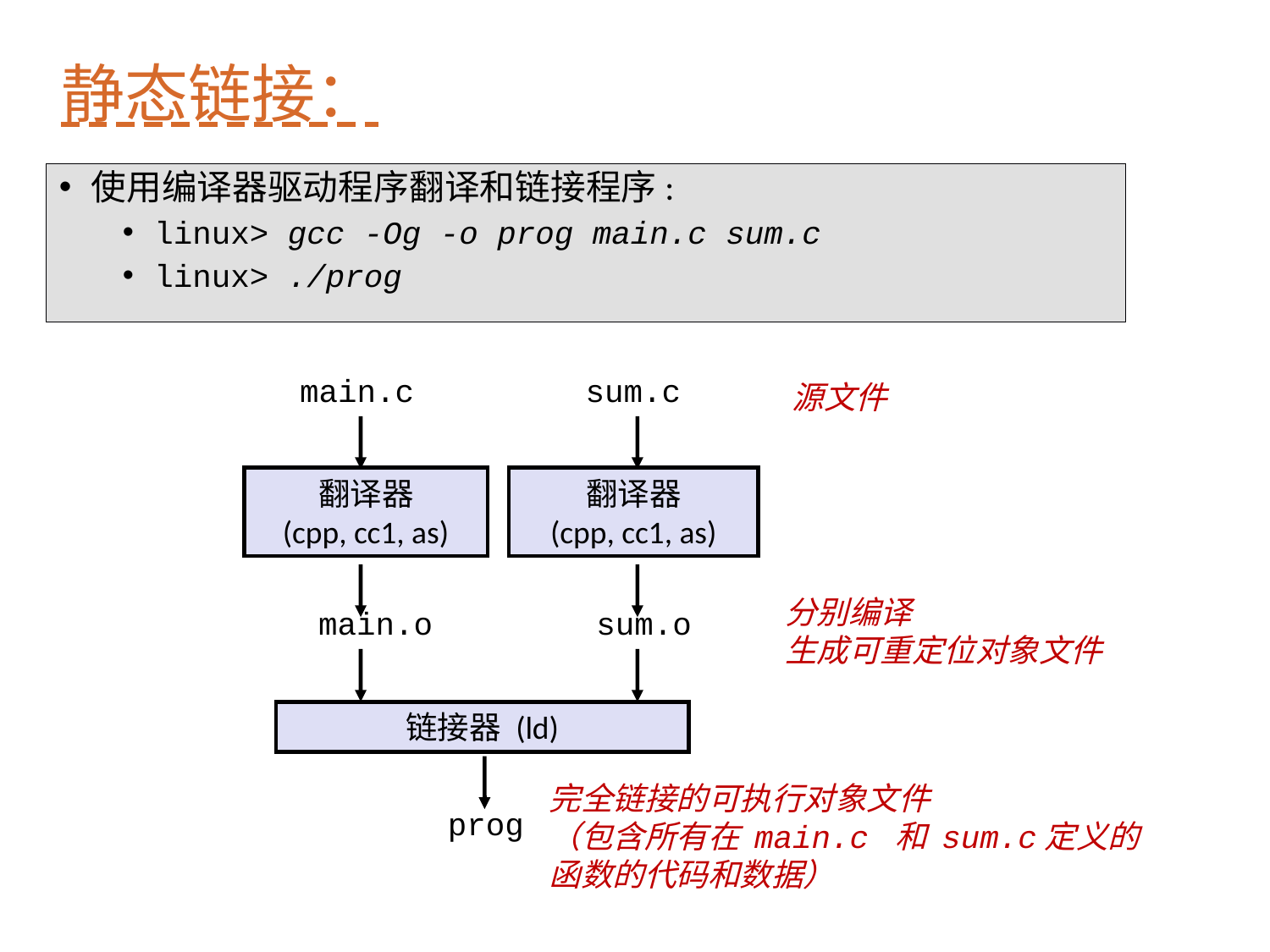

# 静态链接：
使用编译器驱动程序翻译和链接程序:
linux> gcc -Og -o prog main.c sum.c
linux> ./prog
main.c
sum.c
源文件

翻译器
(cpp, cc1, as)
翻译器
(cpp, cc1, as)

分别编译
生成可重定位对象文件
main.o
sum.o

链接器 (ld)

完全链接的可执行对象文件
（包含所有在 main.c 和 sum.c定义的
函数的代码和数据）

prog